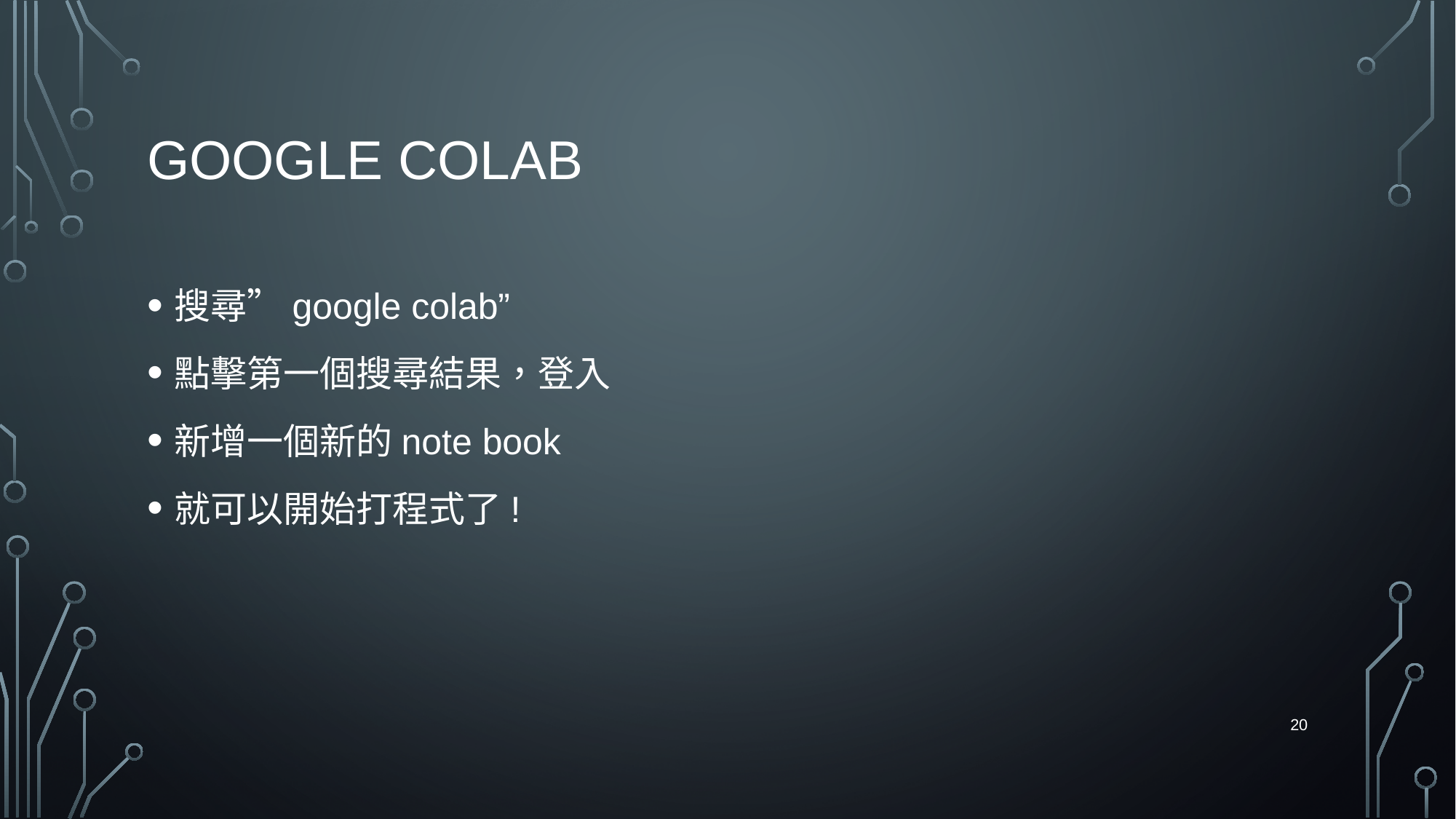

# Google colab
搜尋”google colab”
點擊第一個搜尋結果，登入
新增一個新的note book
就可以開始打程式了!
20